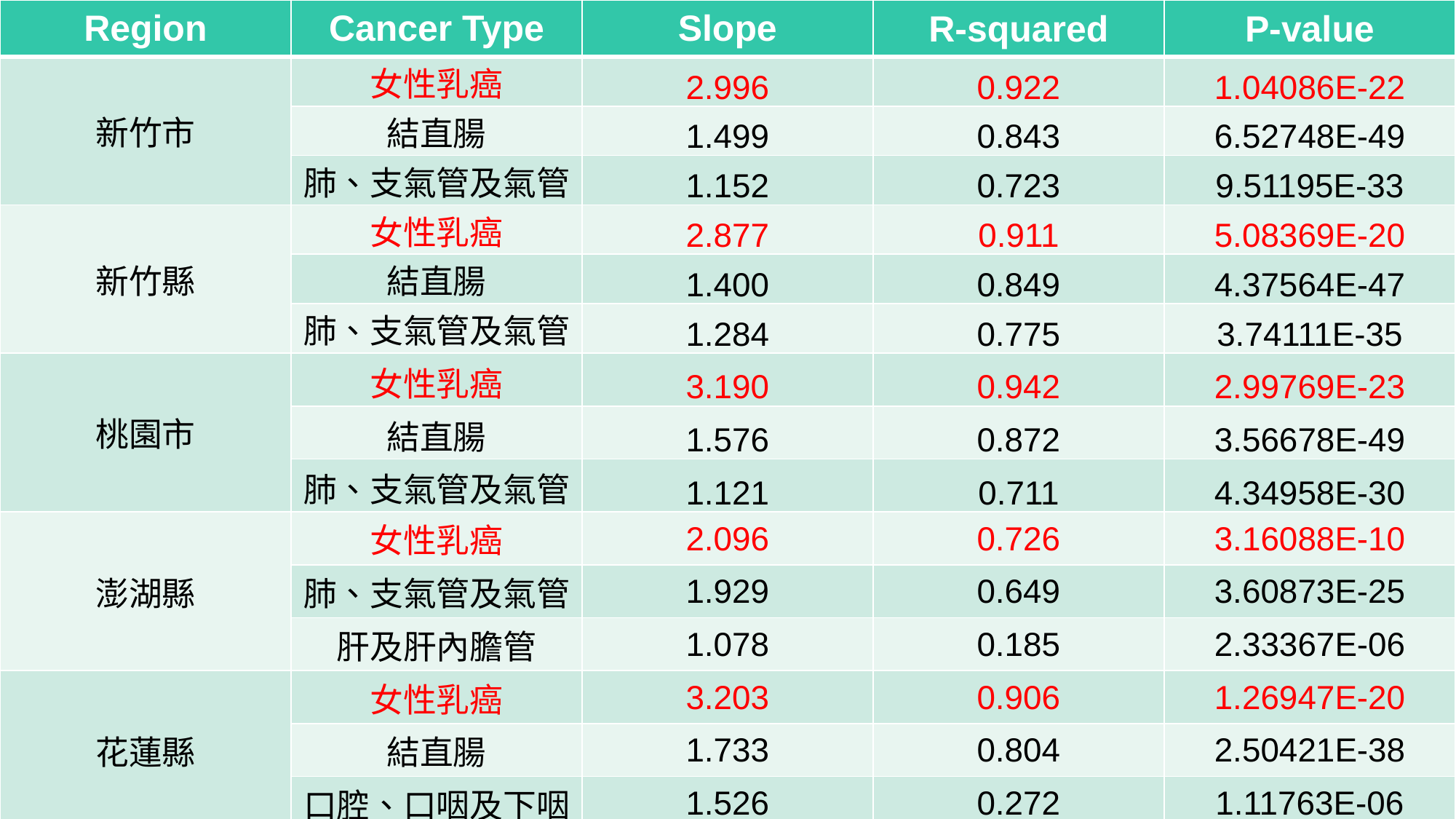

| Region | Cancer Type | Slope | R-squared | P-value |
| --- | --- | --- | --- | --- |
| 新竹市 | 女性乳癌 | 2.996 | 0.922 | 1.04086E-22 |
|  | 結直腸 | 1.499 | 0.843 | 6.52748E-49 |
|  | 肺、支氣管及氣管 | 1.152 | 0.723 | 9.51195E-33 |
| 新竹縣 | 女性乳癌 | 2.877 | 0.911 | 5.08369E-20 |
|  | 結直腸 | 1.400 | 0.849 | 4.37564E-47 |
|  | 肺、支氣管及氣管 | 1.284 | 0.775 | 3.74111E-35 |
| 桃園市 | 女性乳癌 | 3.190 | 0.942 | 2.99769E-23 |
|  | 結直腸 | 1.576 | 0.872 | 3.56678E-49 |
|  | 肺、支氣管及氣管 | 1.121 | 0.711 | 4.34958E-30 |
| 澎湖縣 | 女性乳癌 | 2.096 | 0.726 | 3.16088E-10 |
|  | 肺、支氣管及氣管 | 1.929 | 0.649 | 3.60873E-25 |
|  | 肝及肝內膽管 | 1.078 | 0.185 | 2.33367E-06 |
| 花蓮縣 | 女性乳癌 | 3.203 | 0.906 | 1.26947E-20 |
|  | 結直腸 | 1.733 | 0.804 | 2.50421E-38 |
|  | 口腔、口咽及下咽 | 1.526 | 0.272 | 1.11763E-06 |